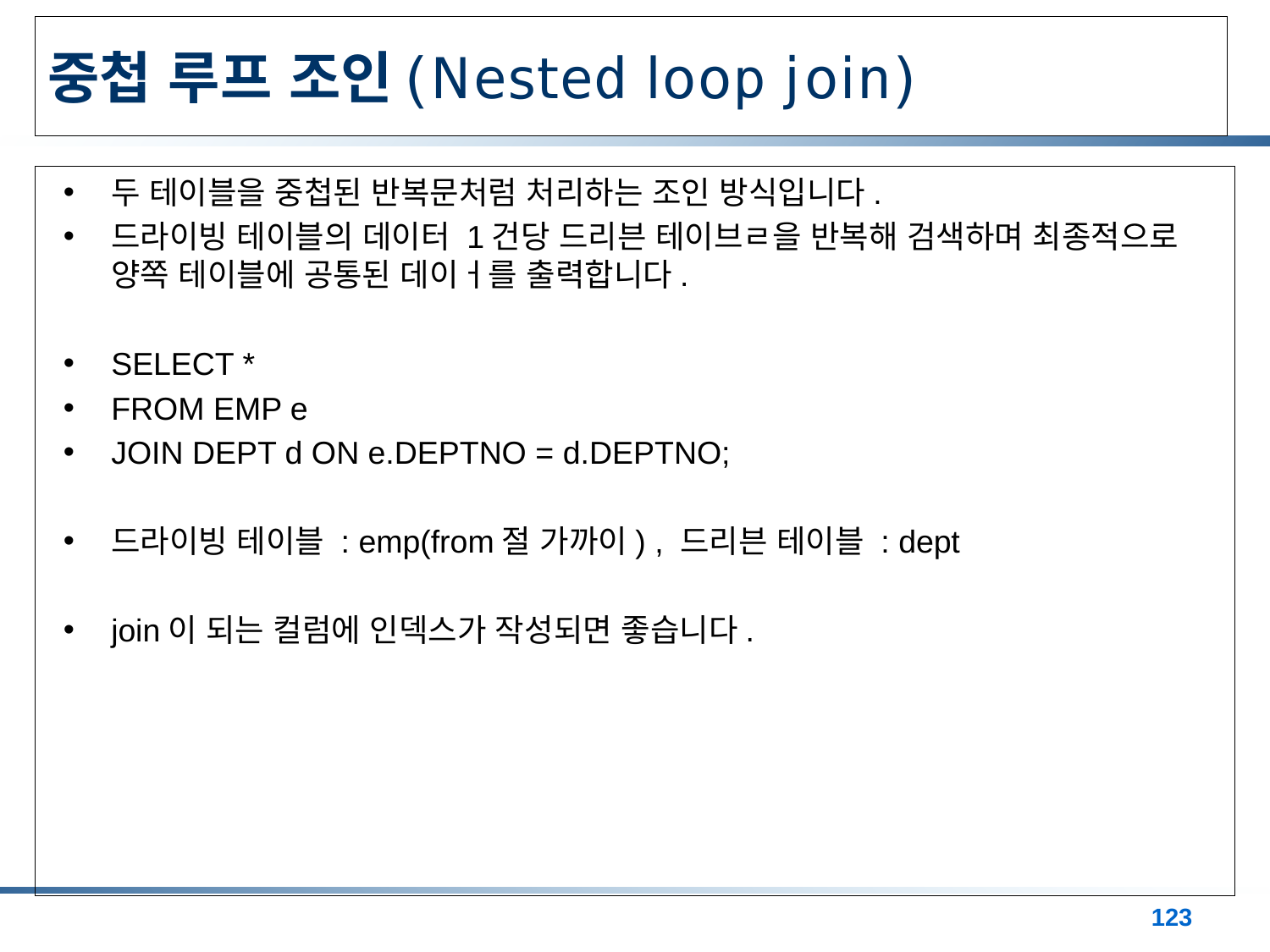

# 중첩 루프 조인(Nested loop join)
두 테이블을 중첩된 반복문처럼 처리하는 조인 방식입니다.
드라이빙 테이블의 데이터 1건당 드리븐 테이브ㄹ을 반복해 검색하며 최종적으로 양쪽 테이블에 공통된 데이ㅓ를 출력합니다.

SELECT *
FROM EMP e
JOIN DEPT d ON e.DEPTNO = d.DEPTNO;

드라이빙 테이블 : emp(from절 가까이) , 드리븐 테이블 : dept

join이 되는 컬럼에 인덱스가 작성되면 좋습니다.